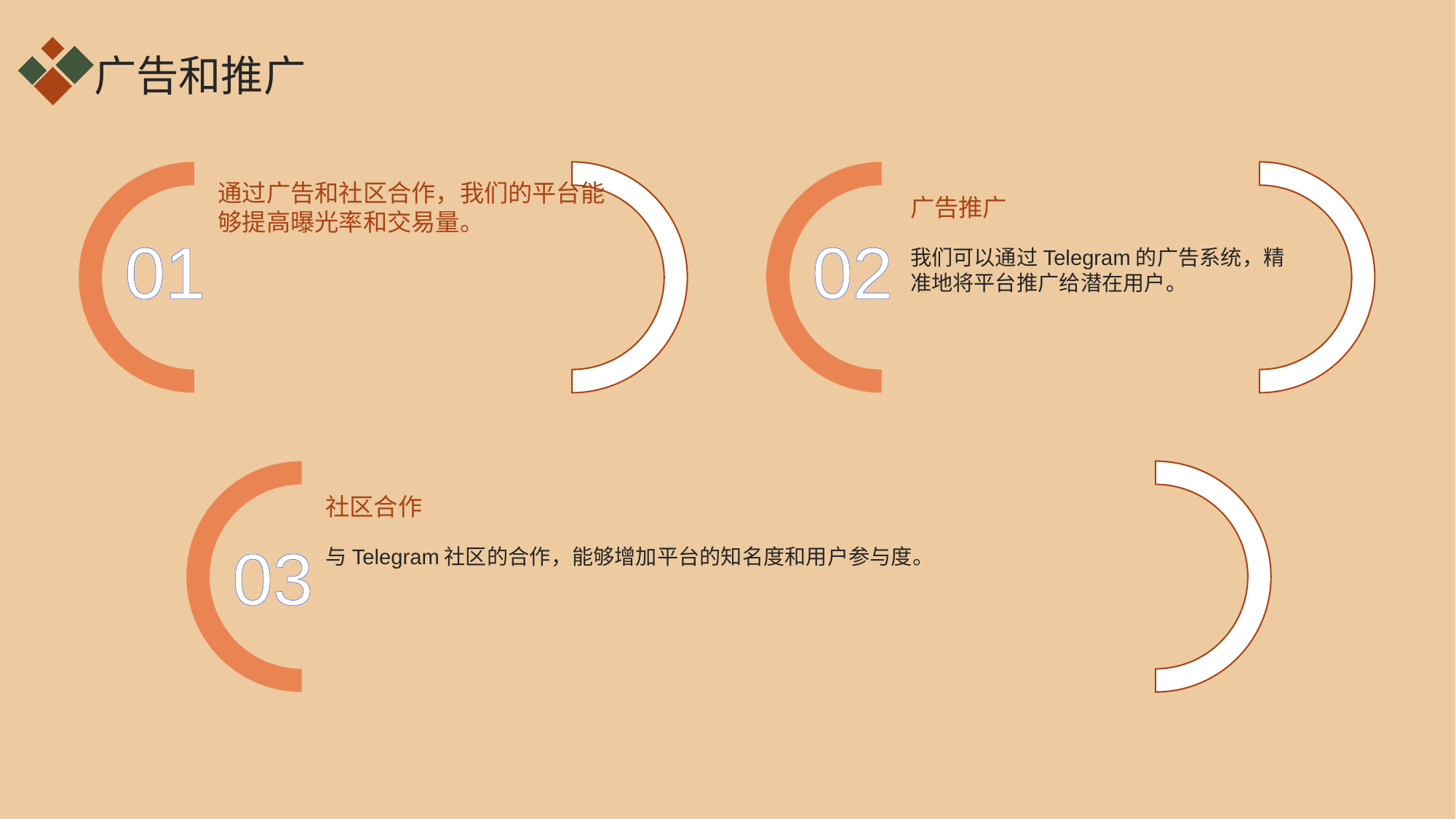

广告和推广

通过广告和社区合作，我们的平台能够提高曝光率和交易量。
广告推广
01
02

我们可以通过Telegram的广告系统，精准地将平台推广给潜在用户。

社区合作
03
与Telegram社区的合作，能够增加平台的知名度和用户参与度。